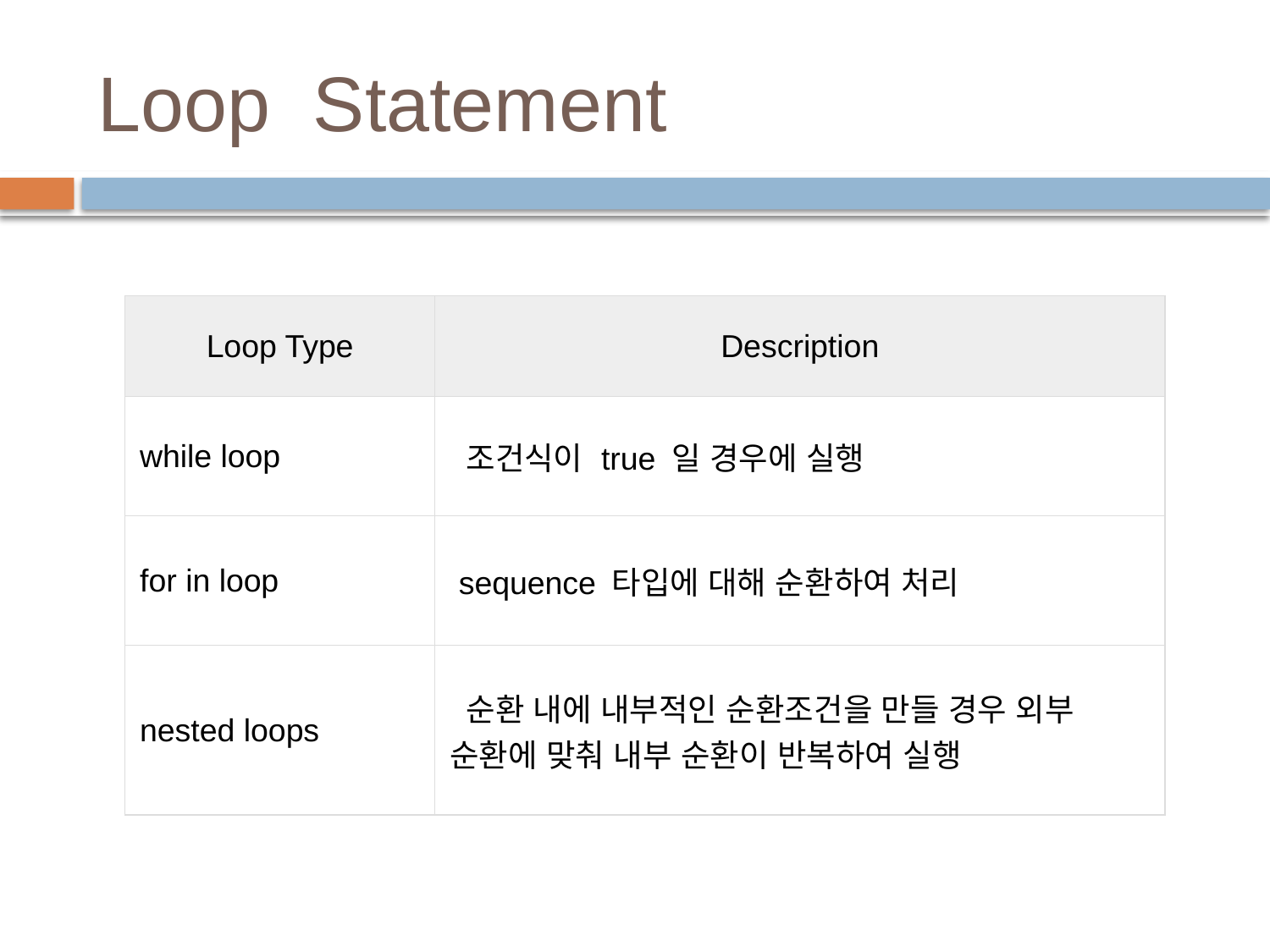

# Loop  Statement
| Loop Type | Description |
| --- | --- |
| while loop | 조건식이 true 일 경우에 실행 |
| for in loop | sequence 타입에 대해 순환하여 처리 |
| nested loops | 순환 내에 내부적인 순환조건을 만들 경우 외부 순환에 맞춰 내부 순환이 반복하여 실행 |